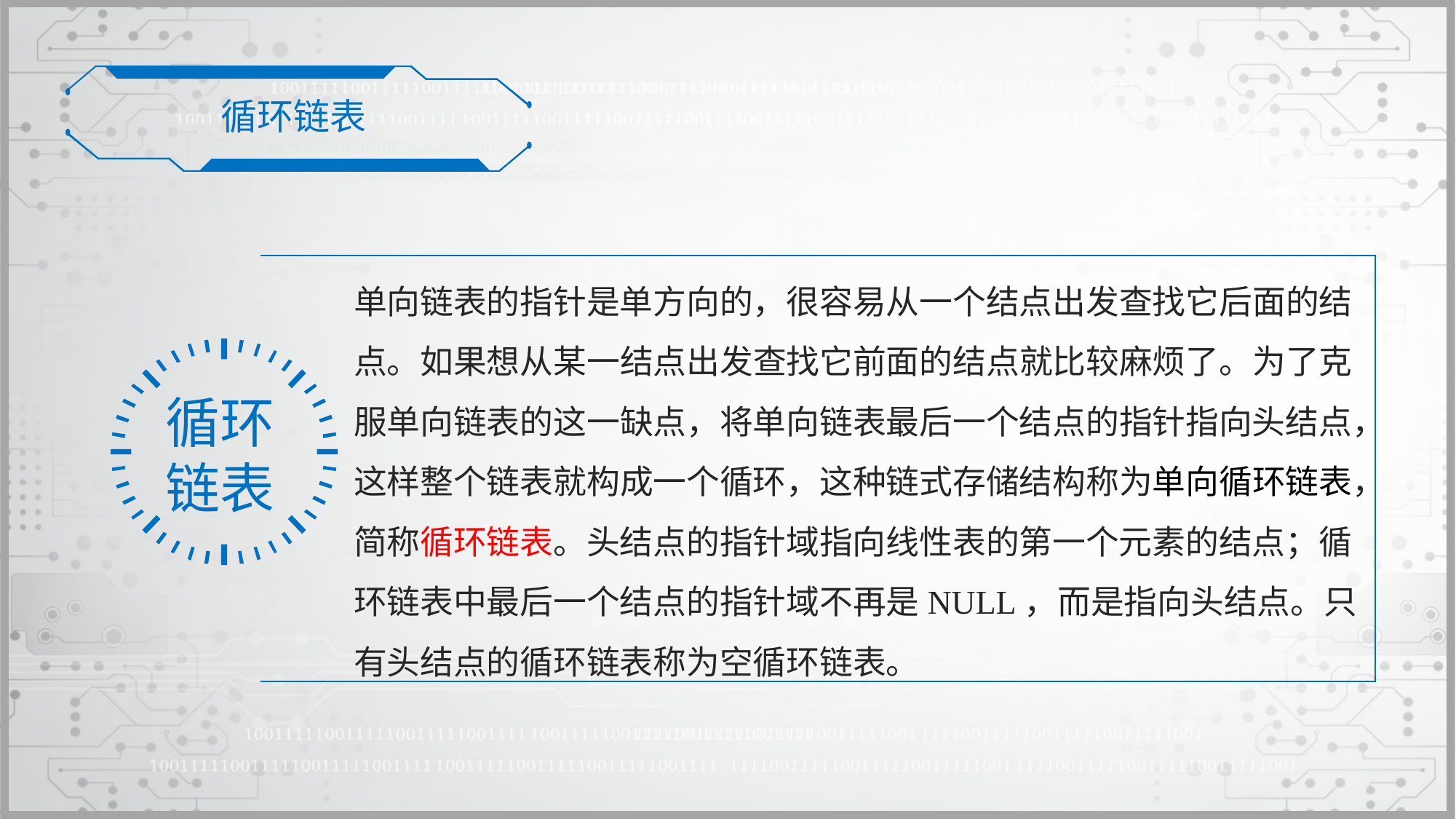

循环链表

单向链表的指针是单方向的，很容易从一个结点出发查找它后面的结点。如果想从某一结点出发查找它前面的结点就比较麻烦了。为了克服单向链表的这一缺点，将单向链表最后一个结点的指针指向头结点，这样整个链表就构成一个循环，这种链式存储结构称为单向循环链表，简称循环链表。头结点的指针域指向线性表的第一个元素的结点；循环链表中最后一个结点的指针域不再是NULL，而是指向头结点。只有头结点的循环链表称为空循环链表。

循环链表